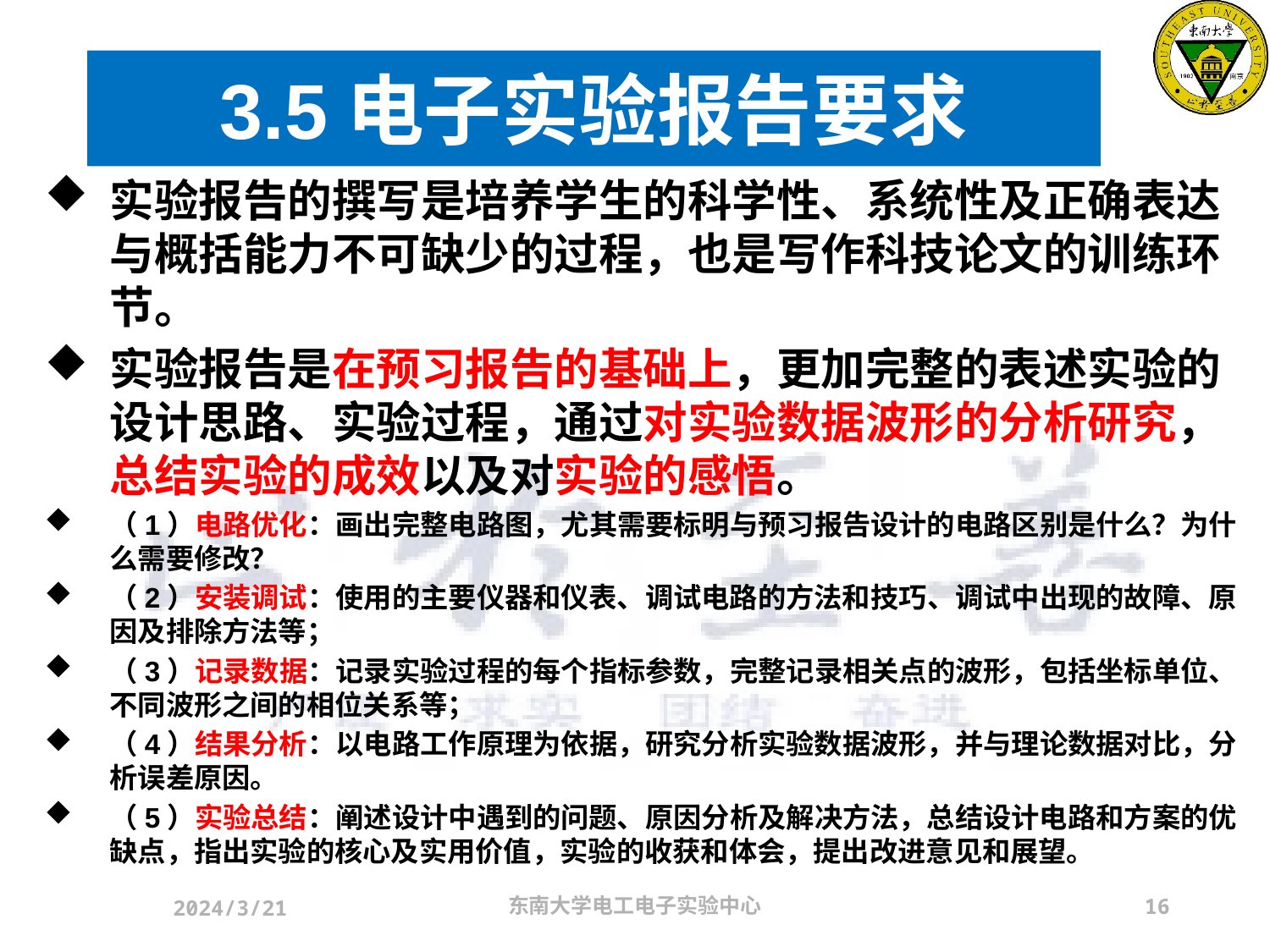

# 3.5电子实验报告要求
实验报告的撰写是培养学生的科学性、系统性及正确表达与概括能力不可缺少的过程，也是写作科技论文的训练环节。
实验报告是在预习报告的基础上，更加完整的表述实验的设计思路、实验过程，通过对实验数据波形的分析研究，总结实验的成效以及对实验的感悟。
（1）电路优化：画出完整电路图，尤其需要标明与预习报告设计的电路区别是什么？为什么需要修改？
（2）安装调试：使用的主要仪器和仪表、调试电路的方法和技巧、调试中出现的故障、原因及排除方法等；
（3）记录数据：记录实验过程的每个指标参数，完整记录相关点的波形，包括坐标单位、不同波形之间的相位关系等；
（4）结果分析：以电路工作原理为依据，研究分析实验数据波形，并与理论数据对比，分析误差原因。
（5）实验总结：阐述设计中遇到的问题、原因分析及解决方法，总结设计电路和方案的优缺点，指出实验的核心及实用价值，实验的收获和体会，提出改进意见和展望。

2024/3/21
东南大学电工电子实验中心
16